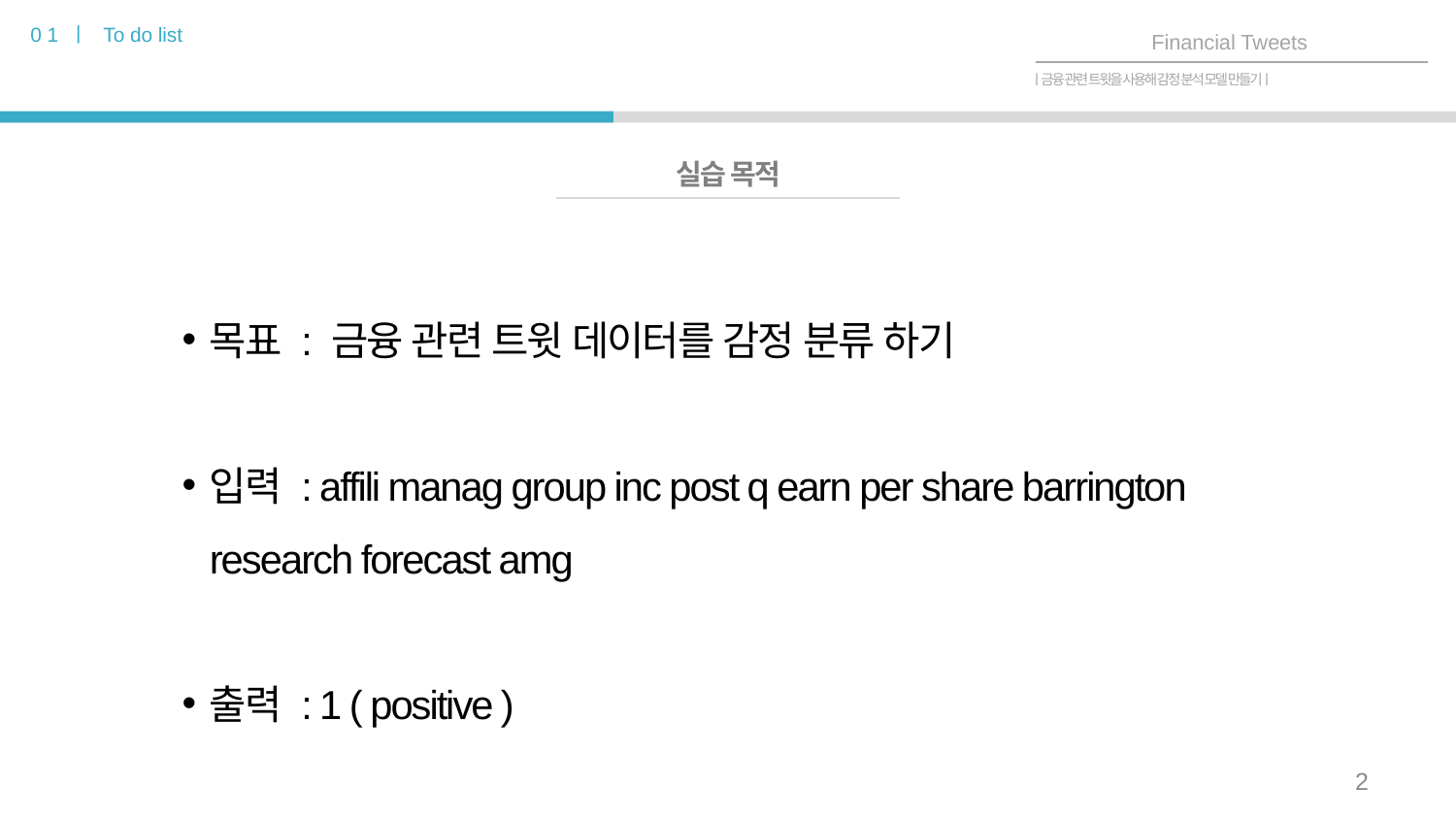

0 1 ㅣ  To do list
Financial Tweets
ㅣ금융 관련 트윗을 사용해 감정 분석 모델 만들기ㅣ

실습 목적
목표 : 금융 관련 트윗 데이터를 감정 분류 하기

입력 : affili manag group inc post q earn per share barrington research forecast amg

출력 : 1 ( positive )
2